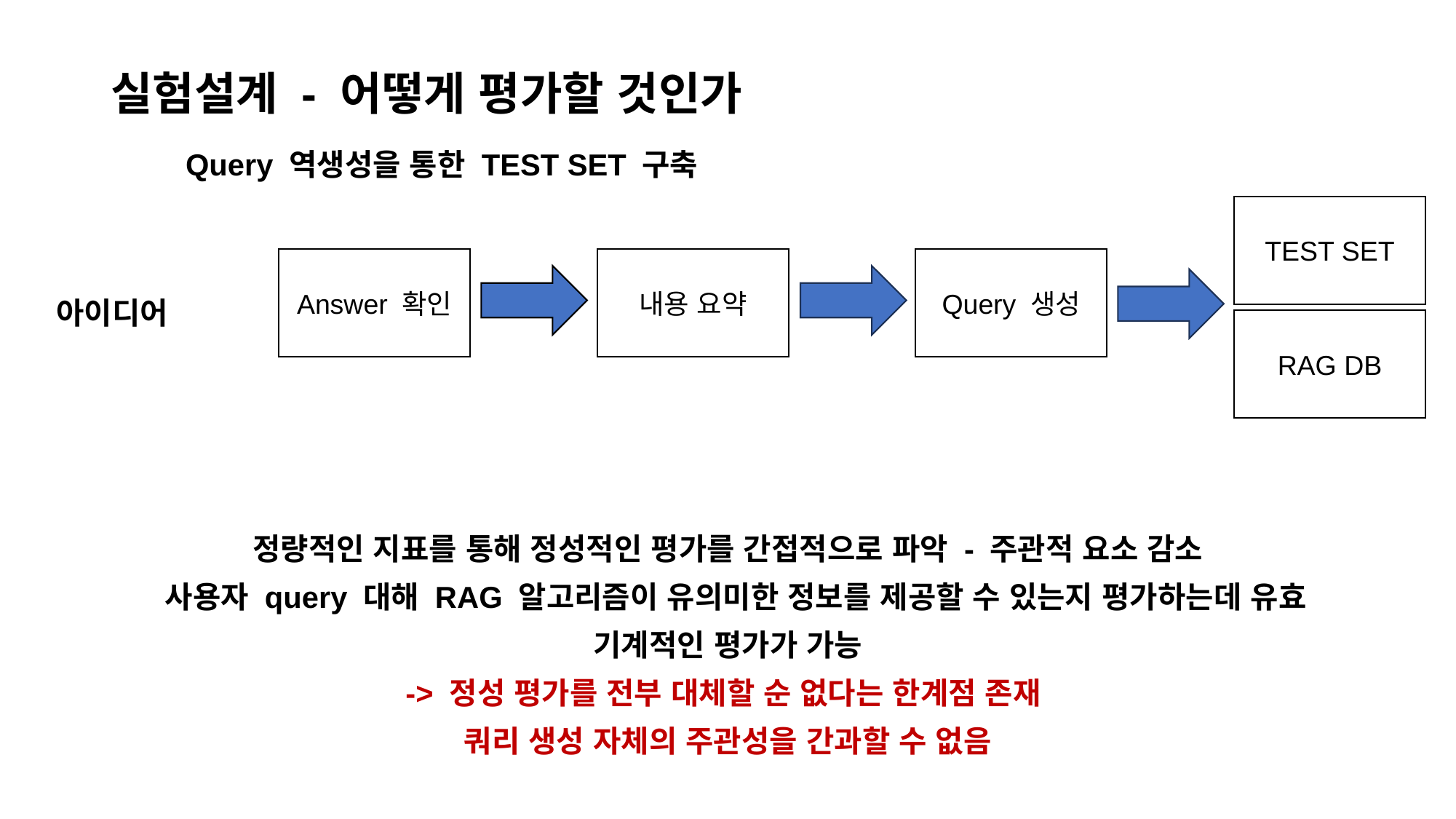

# 실험설계 - 어떻게 평가할 것인가

Query 역생성을 통한 TEST SET 구축

TEST SET

아이디어

Answer 확인
내용 요약
Query 생성

RAG DB​

정량적인 지표를 통해 정성적인 평가를 간접적으로 파악 - 주관적 요소 감소
 사용자 query 대해 RAG 알고리즘이 유의미한 정보를 제공할 수 있는지 평가하는데 유효
기계적인 평가가 가능
-> 정성 평가를 전부 대체할 순 없다는 한계점 존재
쿼리 생성 자체의 주관성을 간과할 수 없음